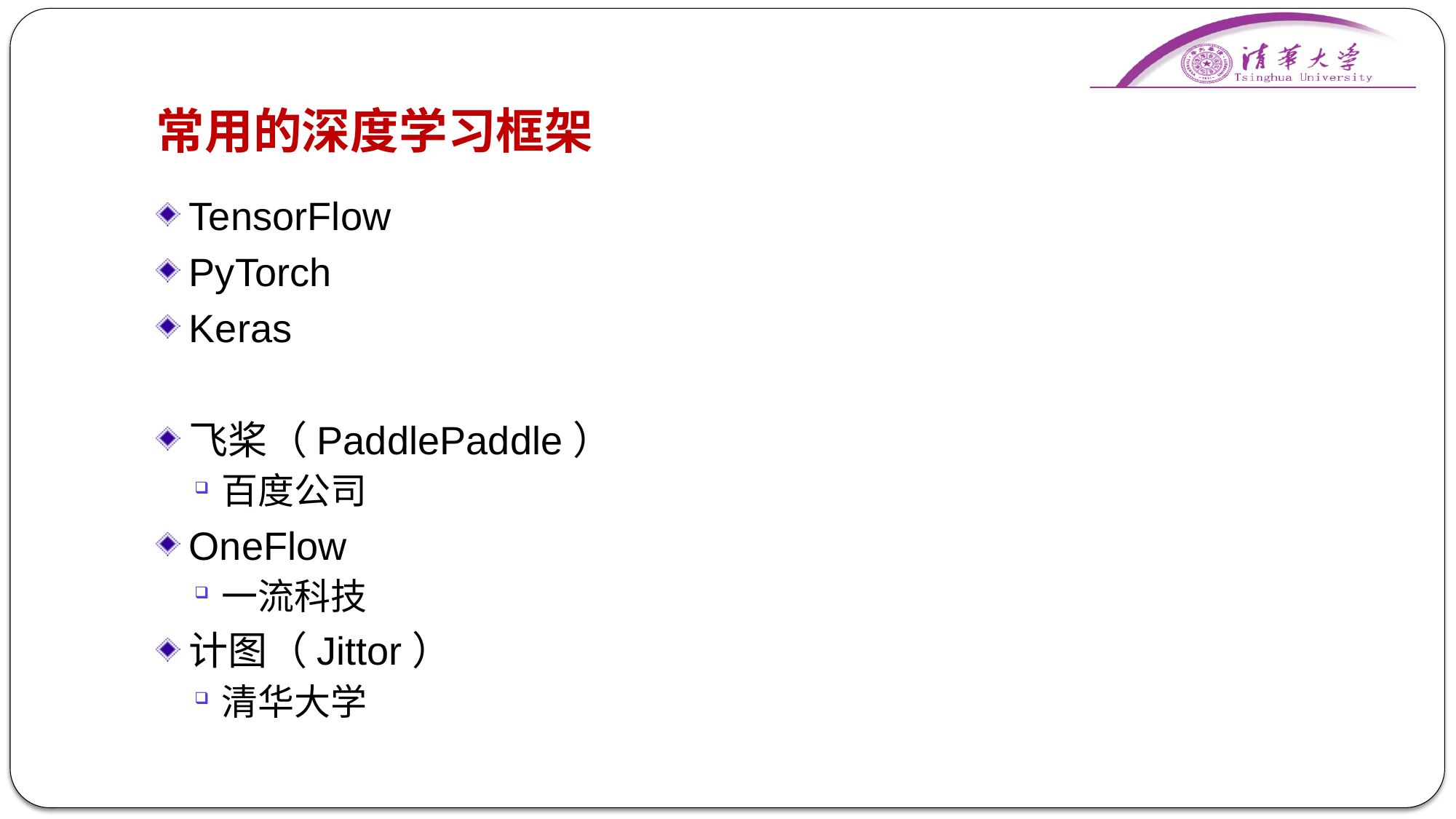

# 常用的深度学习框架

TensorFlow
PyTorch
Keras

飞桨（PaddlePaddle）
百度公司
OneFlow
一流科技
计图（Jittor）
清华大学